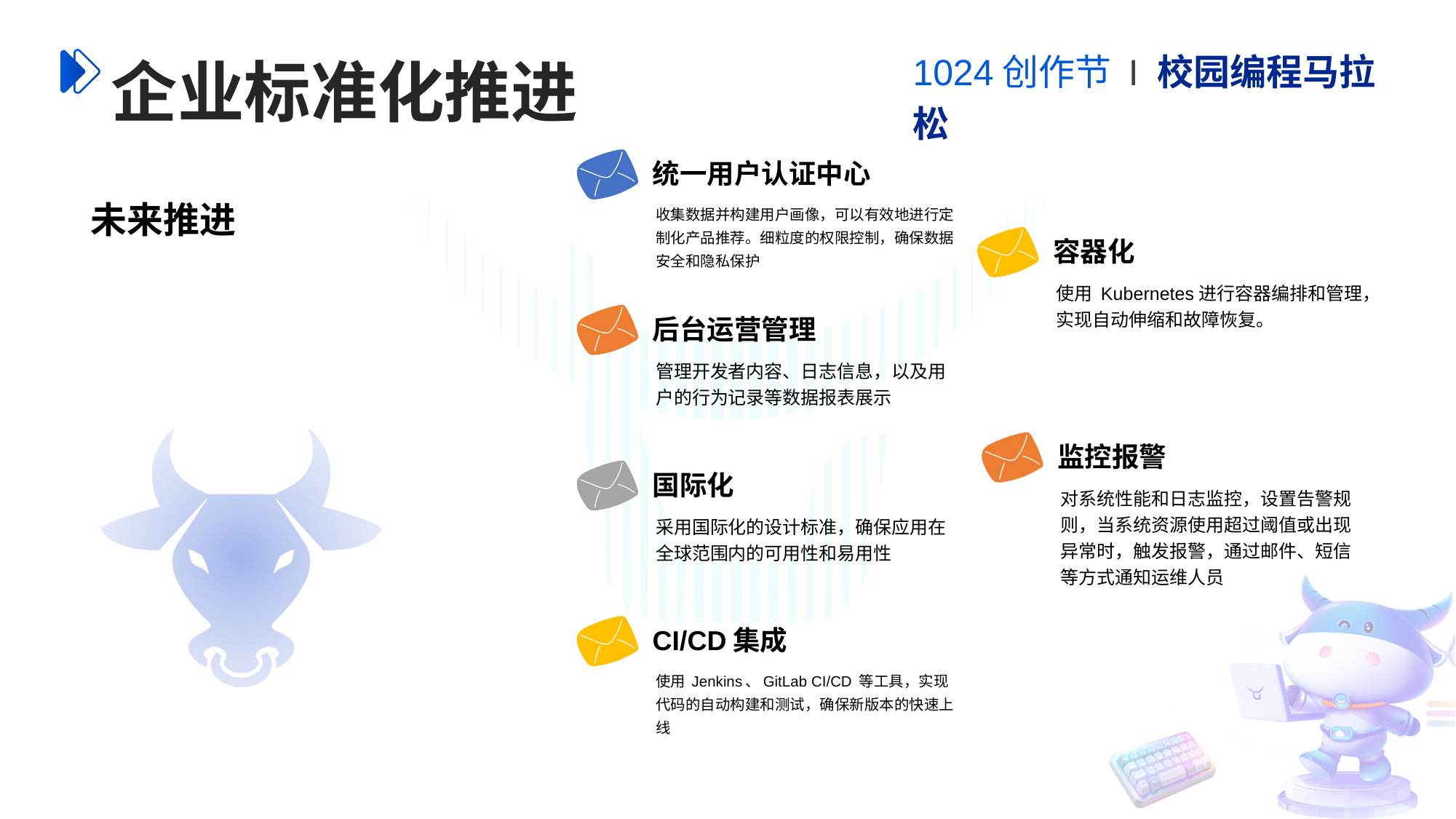

1024创作节 I 校园编程马拉松
企业标准化推进
未来推进
统一用户认证中心

收集数据并构建用户画像，可以有效地进行定制化产品推荐。细粒度的权限控制，确保数据安全和隐私保护
容器化

使用 Kubernetes进行容器编排和管理，实现自动伸缩和故障恢复。
后台运营管理

管理开发者内容、日志信息，以及用户的行为记录等数据报表展示
监控报警

对系统性能和日志监控，设置告警规则，当系统资源使用超过阈值或出现异常时，触发报警，通过邮件、短信等方式通知运维人员
国际化

采用国际化的设计标准，确保应用在全球范围内的可用性和易用性
CI/CD集成

使用 Jenkins、GitLab CI/CD 等工具，实现代码的自动构建和测试，确保新版本的快速上线